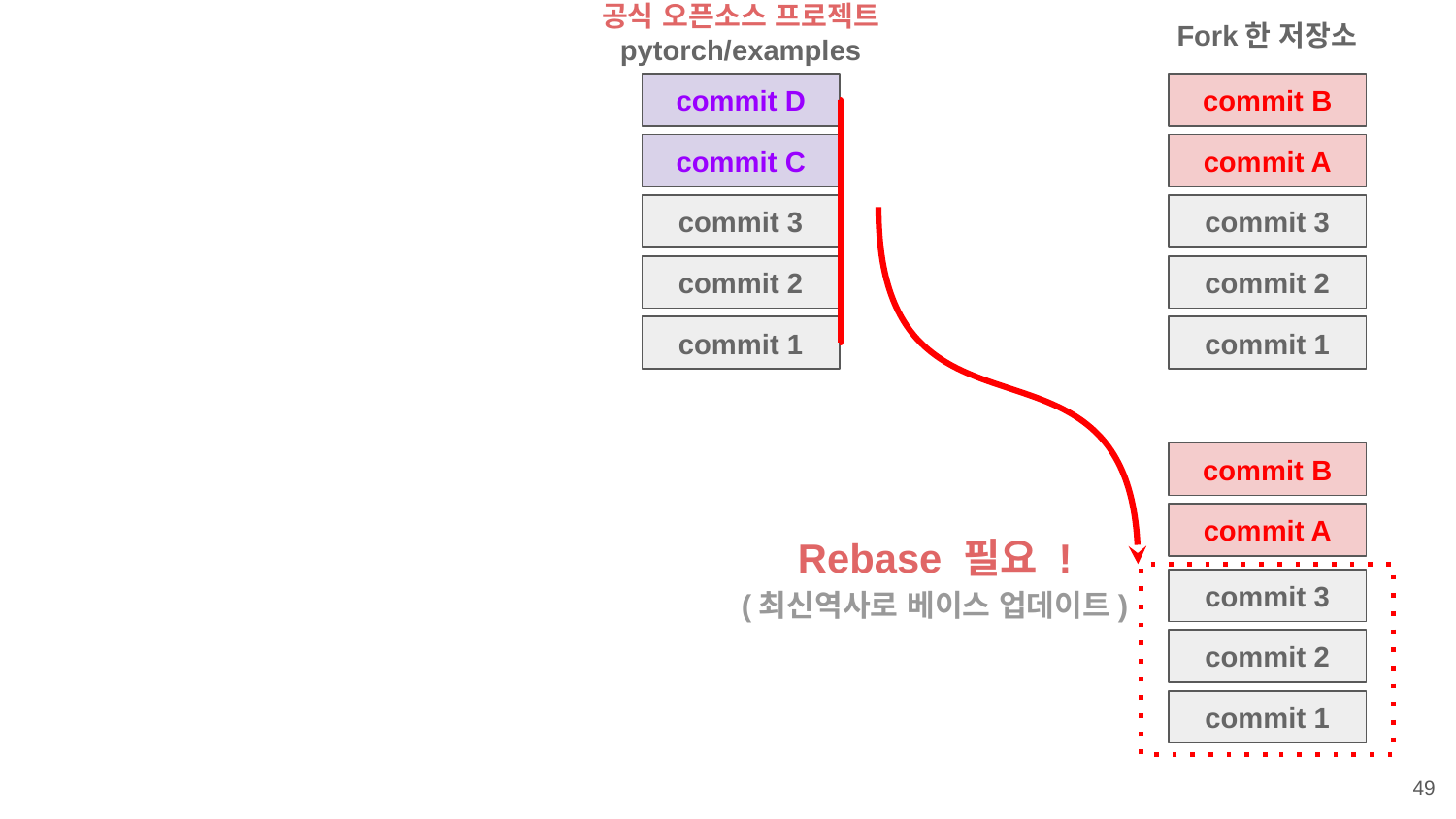

공식 오픈소스 프로젝트
pytorch/examples
Fork한 저장소
commit D
commit B
commit C
commit A
commit 3
commit 3
commit 2
commit 2
commit 1
commit 1
commit B
commit A
Rebase 필요 !
(최신역사로 베이스 업데이트)

commit 3
commit 2
commit 1
49